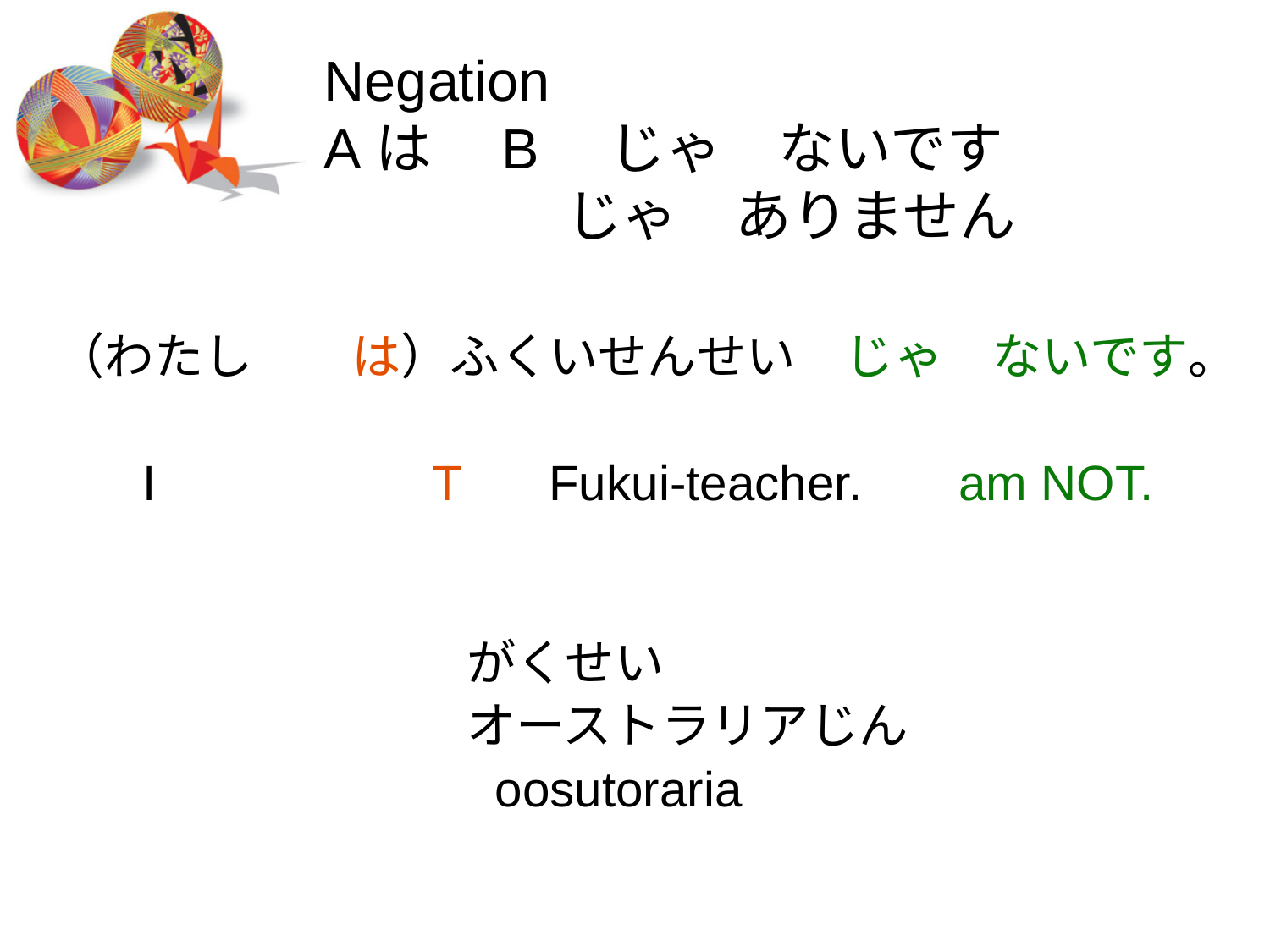

# Negation 　 Aは　B　じゃ　ないです 　　　　 じゃ　ありません
（わたし　　は）ふくいせんせい　じゃ　ないです。

 　I    　　　　T 　Fukui-teacher.       am NOT.

                             がくせい
                             オーストラリアじん
			          oosutoraria